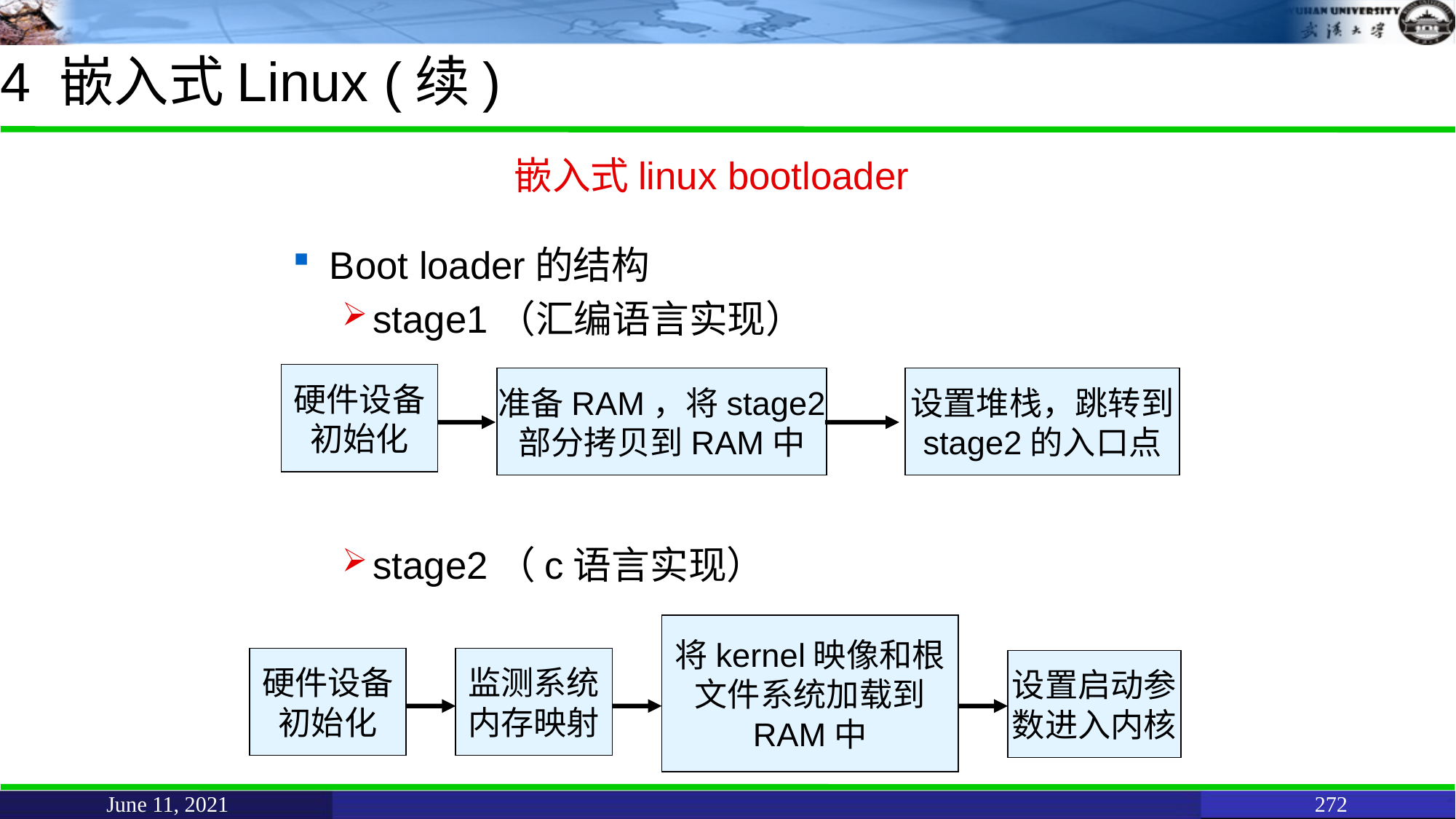

# 4 嵌入式Linux (续)
嵌入式linux bootloader
Boot loader的结构
stage1（汇编语言实现）

stage2（c语言实现）
硬件设备
初始化
准备RAM，将stage2
部分拷贝到RAM中
设置堆栈，跳转到
stage2的入口点

将kernel映像和根
文件系统加载到
RAM中
硬件设备
初始化
监测系统
内存映射
设置启动参
数进入内核

June 11, 2021

272